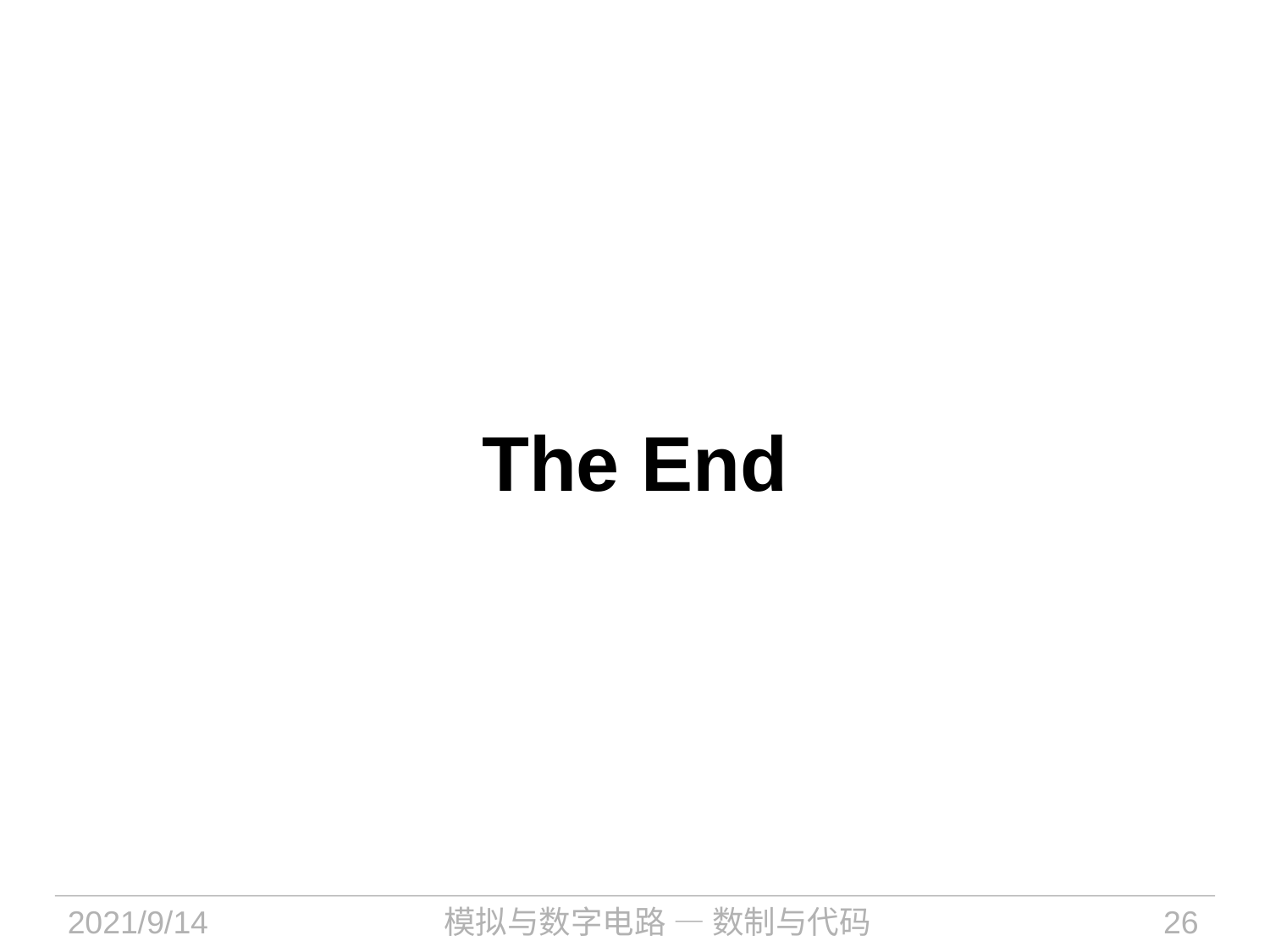

# The End
2021/9/14
模拟与数字电路 — 数制与代码
26